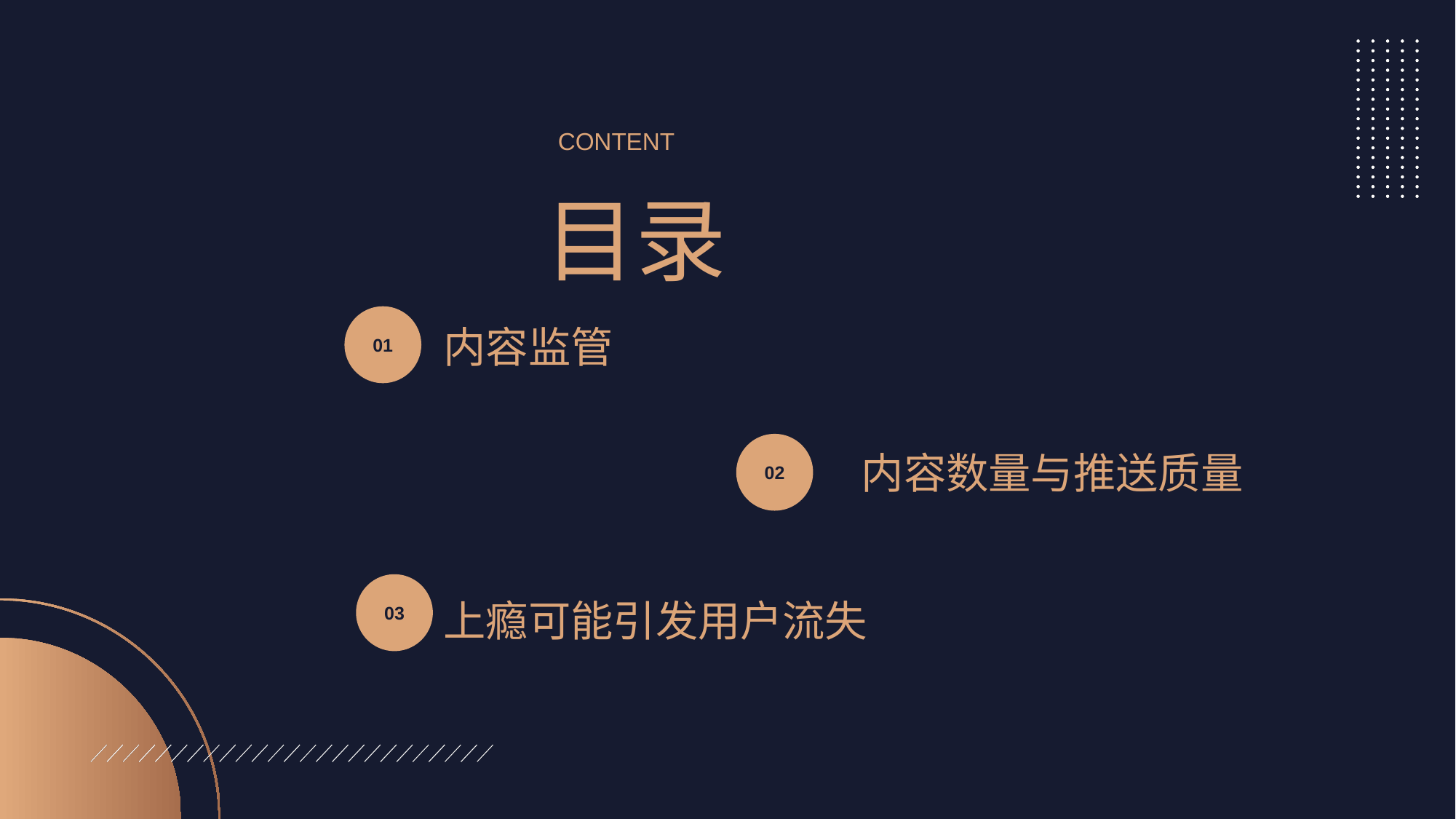

CONTENT
目录
01
内容监管
02
内容数量与推送质量
03
上瘾可能引发用户流失